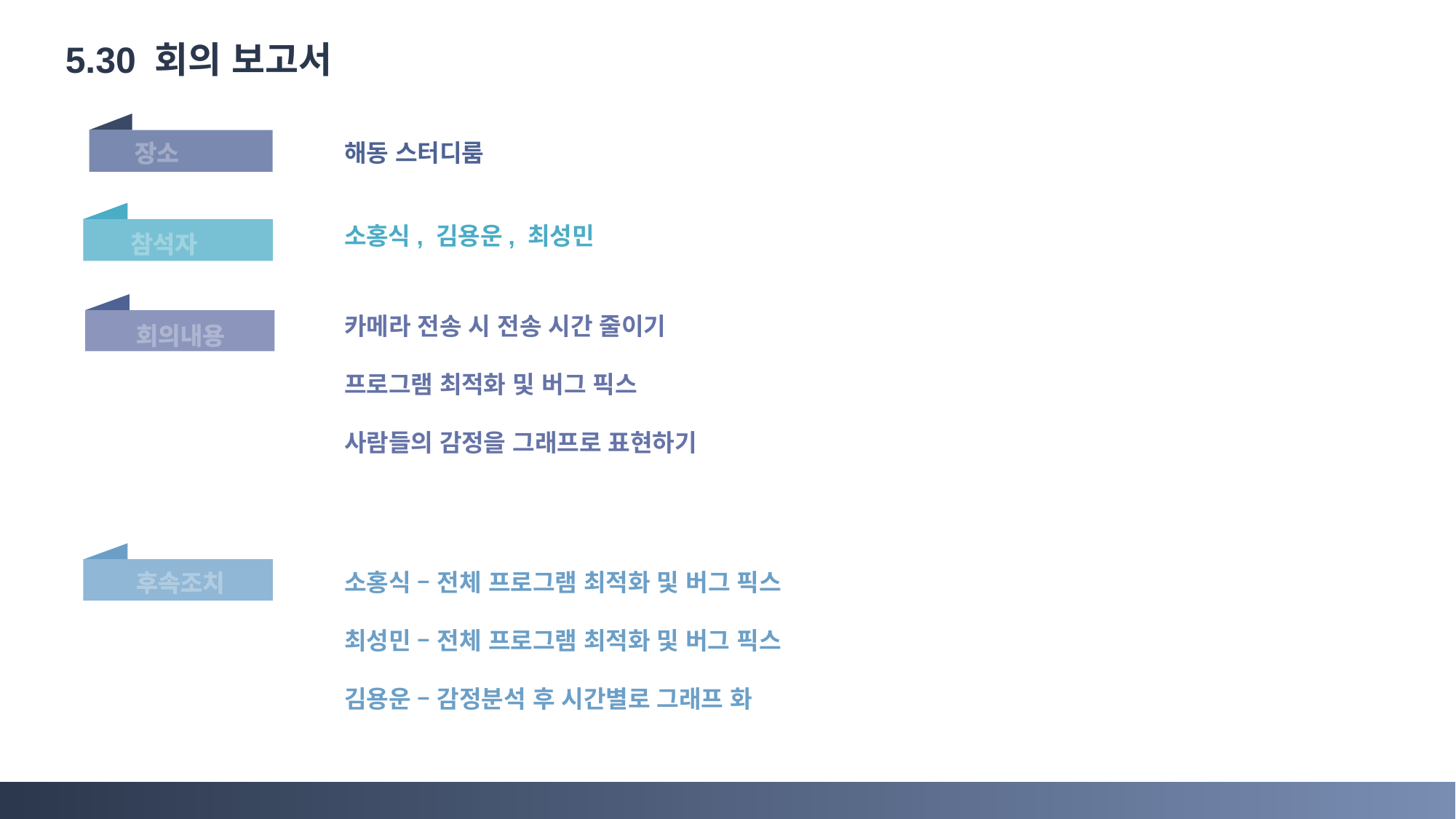

5.30 회의 보고서

장소
해동 스터디룸

참석자
소홍식, 김용운, 최성민

회의내용
카메라 전송 시 전송 시간 줄이기

프로그램 최적화 및 버그 픽스

사람들의 감정을 그래프로 표현하기

후속조치
소홍식 – 전체 프로그램 최적화 및 버그 픽스

최성민 – 전체 프로그램 최적화 및 버그 픽스

김용운 – 감정분석 후 시간별로 그래프 화